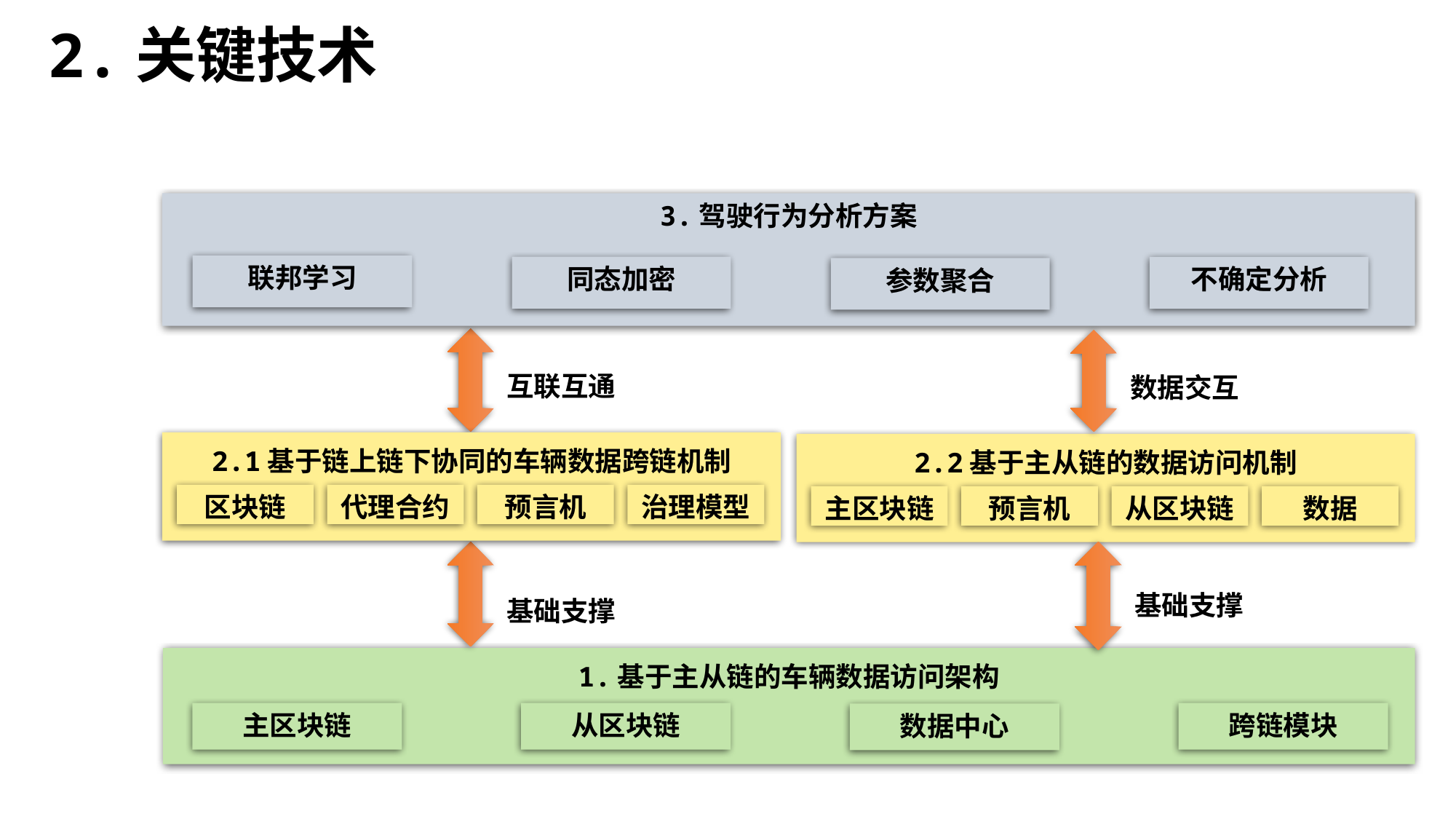

2.关键技术
3.驾驶行为分析方案
联邦学习
同态加密
不确定分析
参数聚合

互联互通
数据交互
2.1基于链上链下协同的车辆数据跨链机制
代理合约
区块链
预言机
治理模型
2.2基于主从链的数据访问机制
预言机
主区块链
从区块链
数据

基础支撑
基础支撑
1.基于主从链的车辆数据访问架构
主区块链
从区块链
跨链模块
数据中心